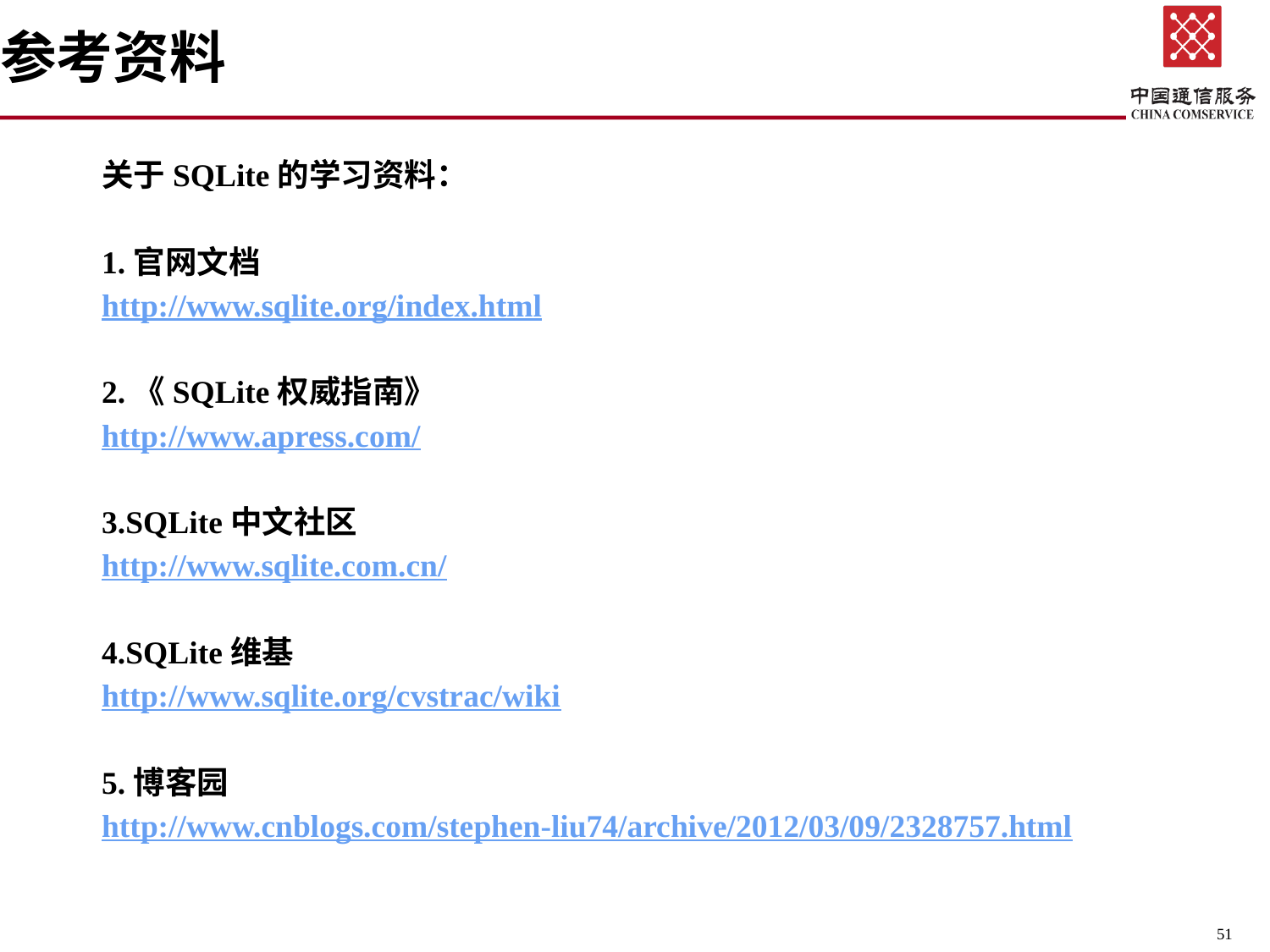

# 参考资料
关于SQLite的学习资料：

1.官网文档
http://www.sqlite.org/index.html

2.《SQLite权威指南》
http://www.apress.com/

3.SQLite中文社区
http://www.sqlite.com.cn/

4.SQLite维基
http://www.sqlite.org/cvstrac/wiki

5.博客园
http://www.cnblogs.com/stephen-liu74/archive/2012/03/09/2328757.html